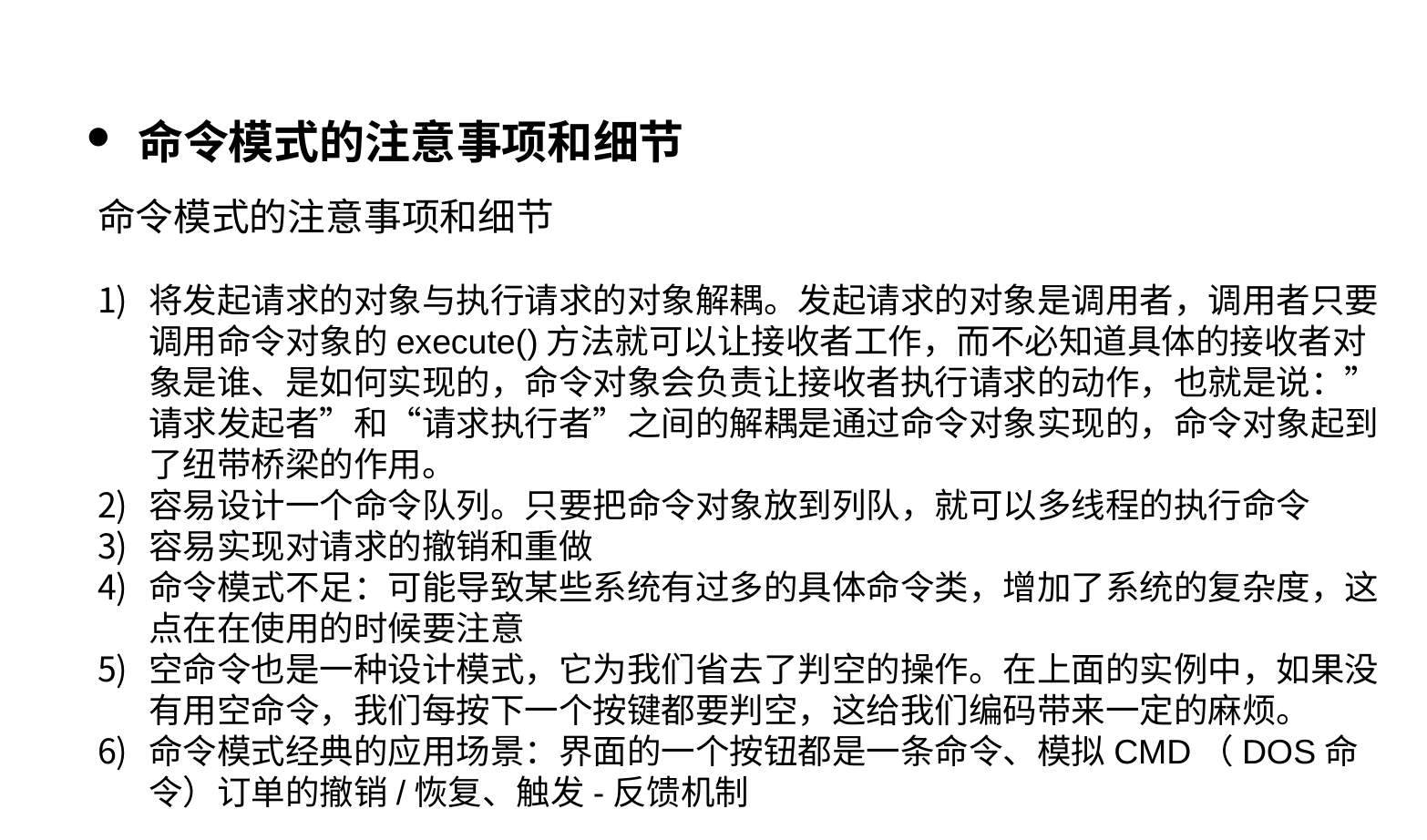

命令模式的注意事项和细节

命令模式的注意事项和细节

将发起请求的对象与执行请求的对象解耦。发起请求的对象是调用者，调用者只要调用命令对象的execute()方法就可以让接收者工作，而不必知道具体的接收者对象是谁、是如何实现的，命令对象会负责让接收者执行请求的动作，也就是说：”请求发起者”和“请求执行者”之间的解耦是通过命令对象实现的，命令对象起到了纽带桥梁的作用。
容易设计一个命令队列。只要把命令对象放到列队，就可以多线程的执行命令
容易实现对请求的撤销和重做
命令模式不足：可能导致某些系统有过多的具体命令类，增加了系统的复杂度，这点在在使用的时候要注意
空命令也是一种设计模式，它为我们省去了判空的操作。在上面的实例中，如果没有用空命令，我们每按下一个按键都要判空，这给我们编码带来一定的麻烦。
命令模式经典的应用场景：界面的一个按钮都是一条命令、模拟CMD（DOS命令）订单的撤销/恢复、触发-反馈机制